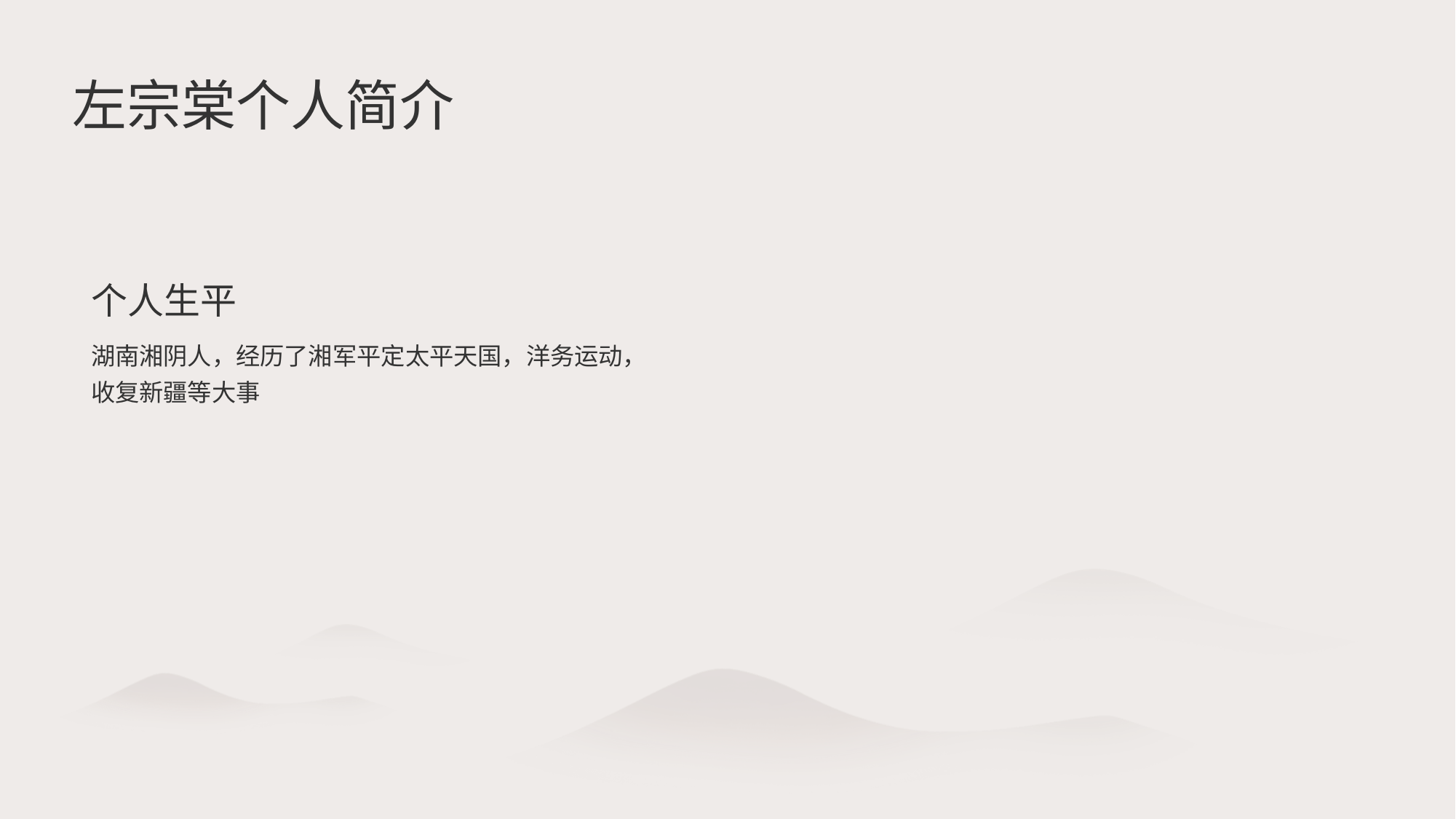

左宗棠个人简介

个人生平
湖南湘阴人，经历了湘军平定太平天国，洋务运动，收复新疆等大事